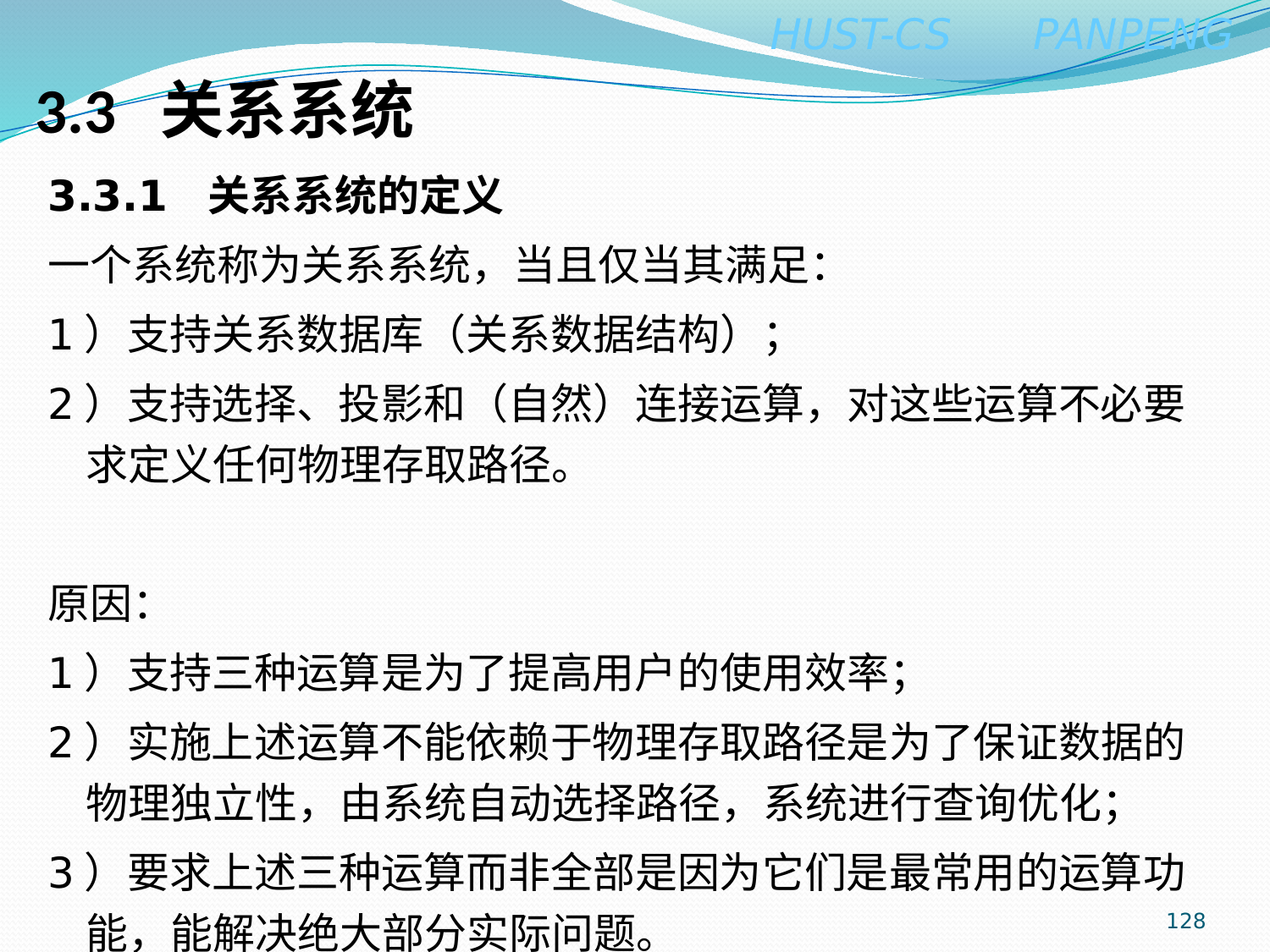

# 3.3  关系系统
3.3.1  关系系统的定义
一个系统称为关系系统，当且仅当其满足：
1）支持关系数据库（关系数据结构）；
2）支持选择、投影和（自然）连接运算，对这些运算不必要求定义任何物理存取路径。

原因：
1）支持三种运算是为了提高用户的使用效率；
2）实施上述运算不能依赖于物理存取路径是为了保证数据的物理独立性，由系统自动选择路径，系统进行查询优化；
3）要求上述三种运算而非全部是因为它们是最常用的运算功能，能解决绝大部分实际问题。
128